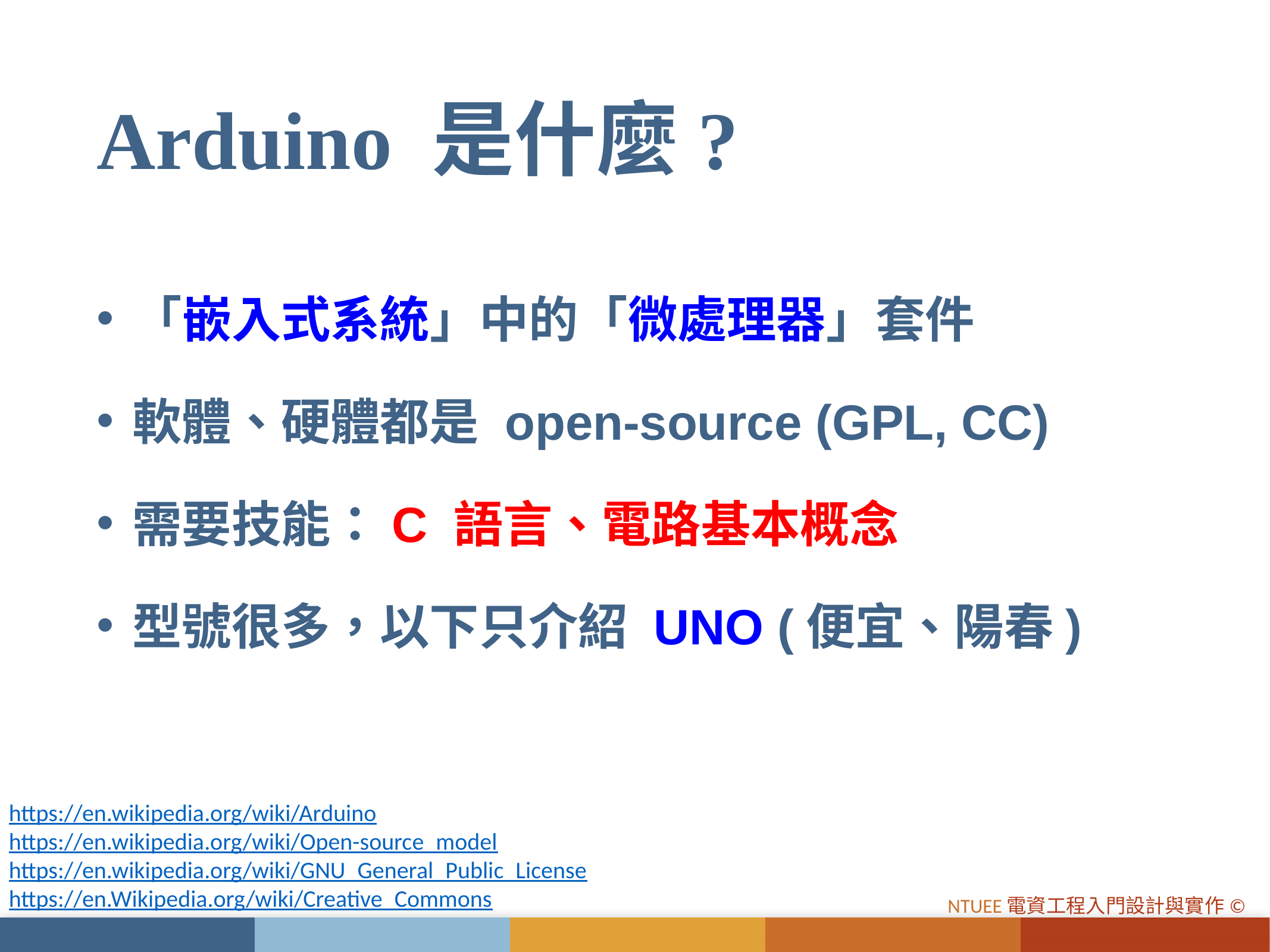

# Arduino 是什麼?
「嵌入式系統」中的「微處理器」套件
軟體、硬體都是 open-source (GPL, CC)
需要技能：C 語言、電路基本概念
型號很多，以下只介紹 UNO (便宜、陽春)
https://en.wikipedia.org/wiki/Arduino
https://en.wikipedia.org/wiki/Open-source_model
https://en.wikipedia.org/wiki/GNU_General_Public_License
https://en.Wikipedia.org/wiki/Creative_Commons